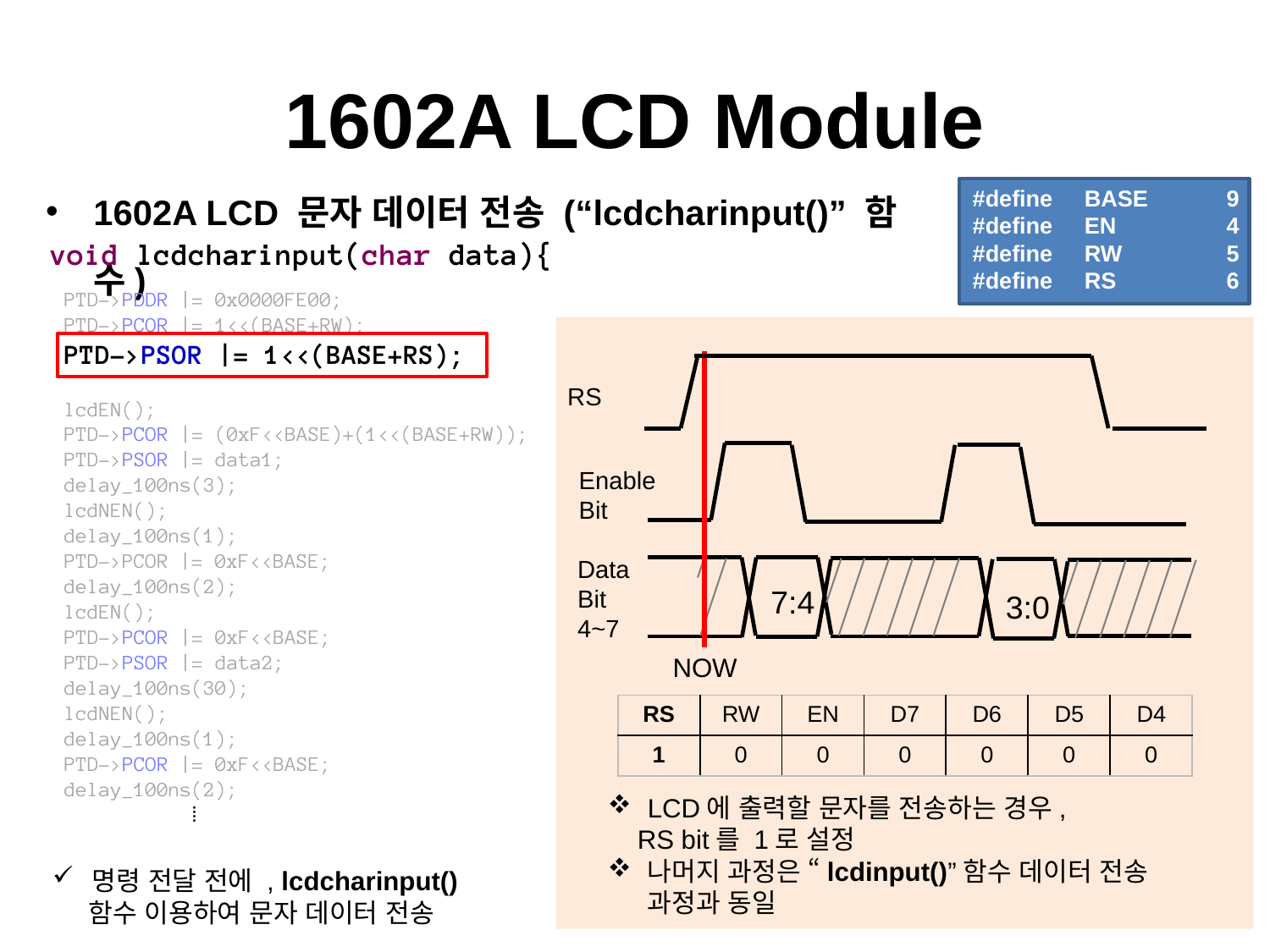

# 1602A LCD Module
1602A LCD 문자 데이터 전송 (“lcdcharinput()” 함수)

#define     BASE 	9
#define     EN	4
#define     RW	5
#define     RS	6

void lcdcharinput(char data){
PTD->PDDR |= 0x0000FE00;
PTD->PCOR |= 1<<(BASE+RW);
PTD->PSOR |= 1<<(BASE+RS);

lcdEN();
PTD->PCOR |= (0xF<<BASE)+(1<<(BASE+RW));
PTD->PSOR |= data1;
delay_100ns(3);
lcdNEN();
delay_100ns(1);
PTD->PCOR |= 0xF<<BASE;
delay_100ns(2);
lcdEN();
PTD->PCOR |= 0xF<<BASE;
PTD->PSOR |= data2;
delay_100ns(30);
lcdNEN();
delay_100ns(1);
PTD->PCOR |= 0xF<<BASE;
delay_100ns(2);
	⁞

RS
Enable
Bit
Data
Bit
4~7
7:4
3:0
NOW
| RS | RW | EN | D7 | D6 | D5 | D4 |
| --- | --- | --- | --- | --- | --- | --- |
| 1 | 0 | 0 | 0 | 0 | 0 | 0 |
LCD에 출력할 문자를 전송하는 경우,
    RS bit를 1로 설정
나머지 과정은 “lcdinput()”함수 데이터 전송 과정과 동일
명령 전달 전에 , lcdcharinput()
    함수 이용하여 문자 데이터 전송